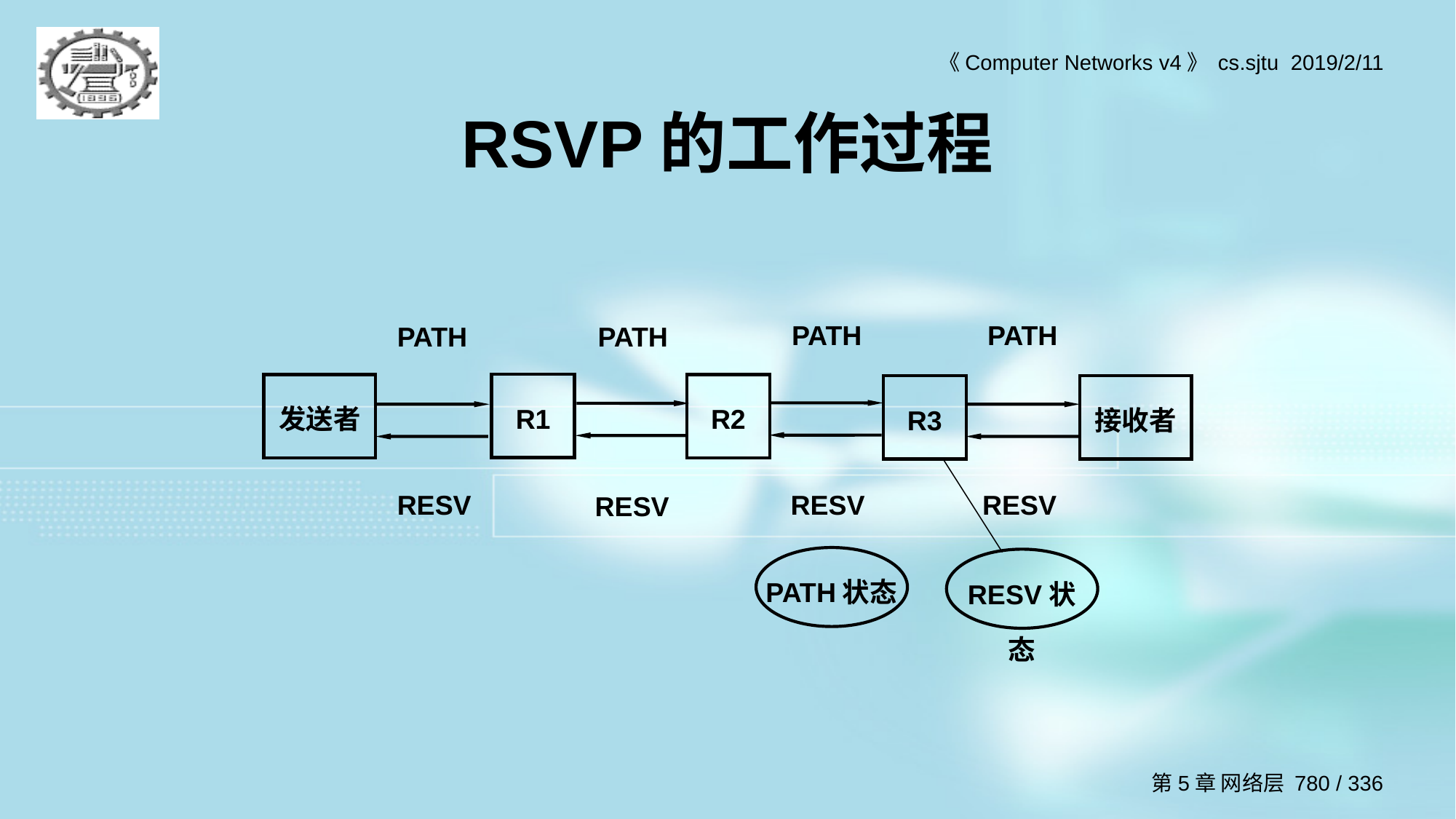

# RSVP的工作过程
PATH
PATH
PATH
PATH
R1
发送者
R2
R3
接收者

RESV
RESV

RESV
RESV

PATH状态

RESV状态